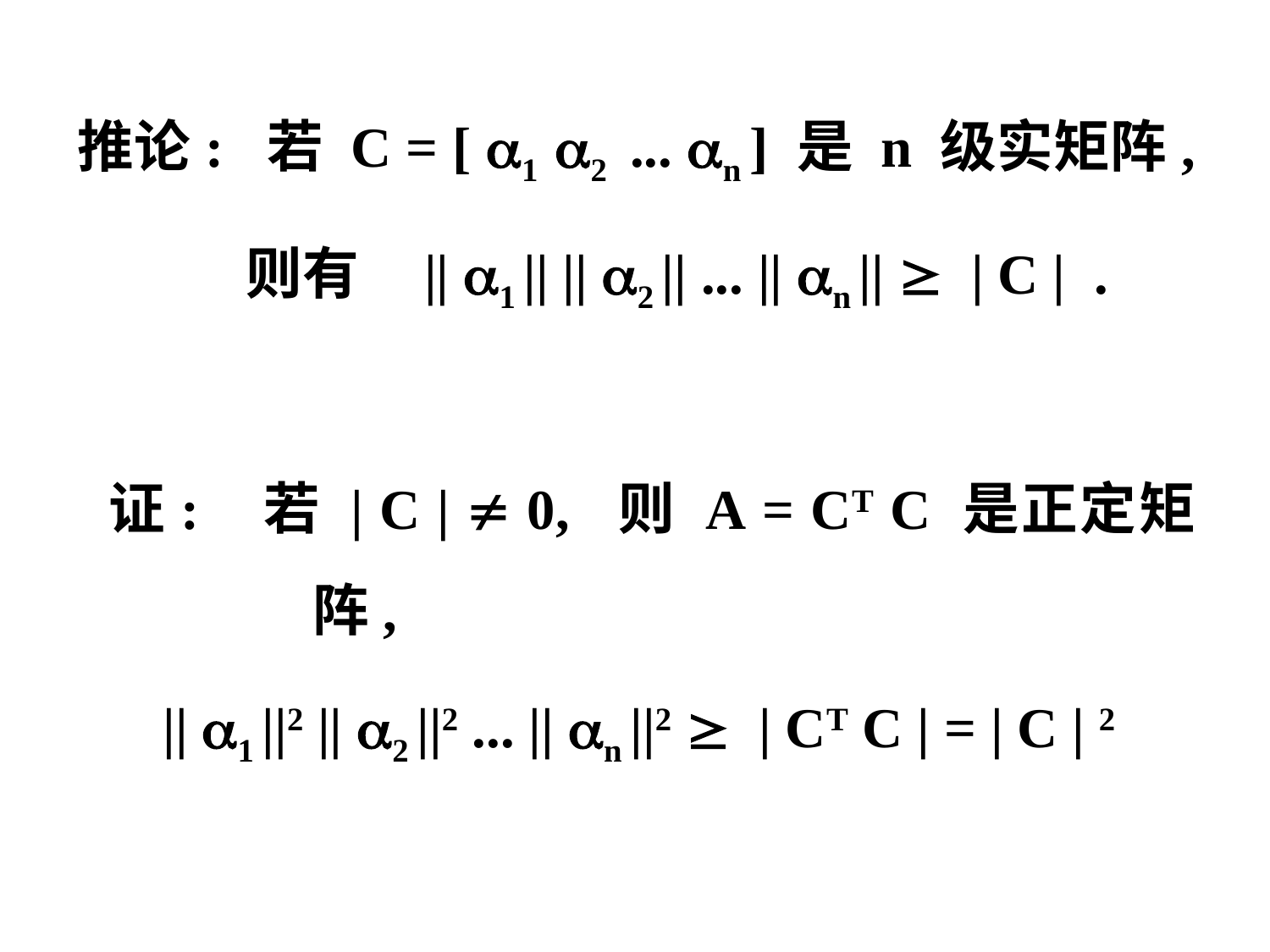

推论:  若 C = [ α1  α2  ... αn ] 是 n 级实矩阵,
            则有    || α1 || || α2 || ... || αn || ≥  | C |  .

 证:   若 | C | ≠ 0,  则 A = CT C 是正定矩阵,
      || α1 ||2 || α2 ||2 ... || αn ||2 ≥  | CT C | = | C | 2